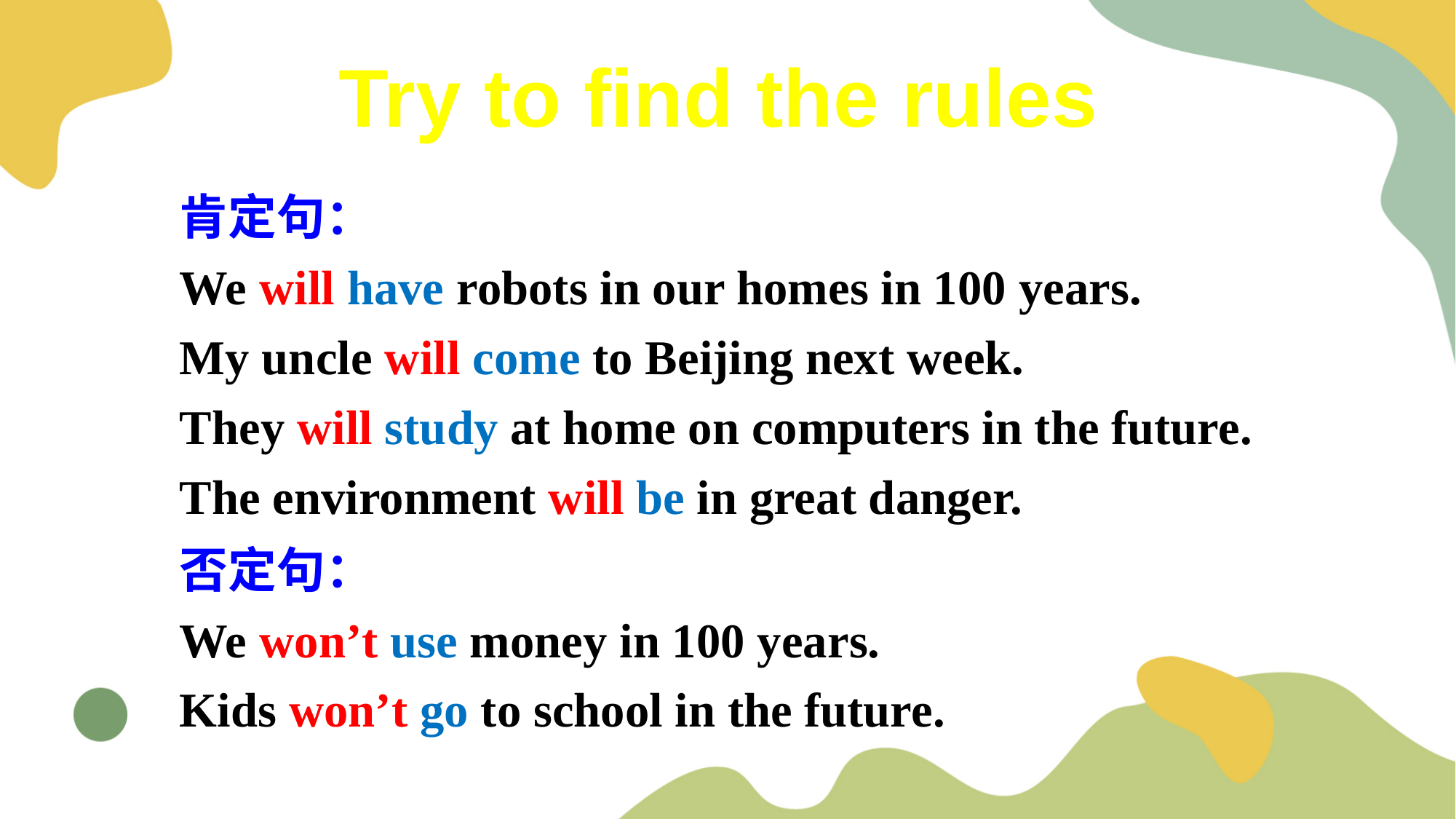

Try to find the rules
肯定句：
We will have robots in our homes in 100 years.
My uncle will come to Beijing next week.
They will study at home on computers in the future.
The environment will be in great danger.
否定句：
We won’t use money in 100 years.
Kids won’t go to school in the future.